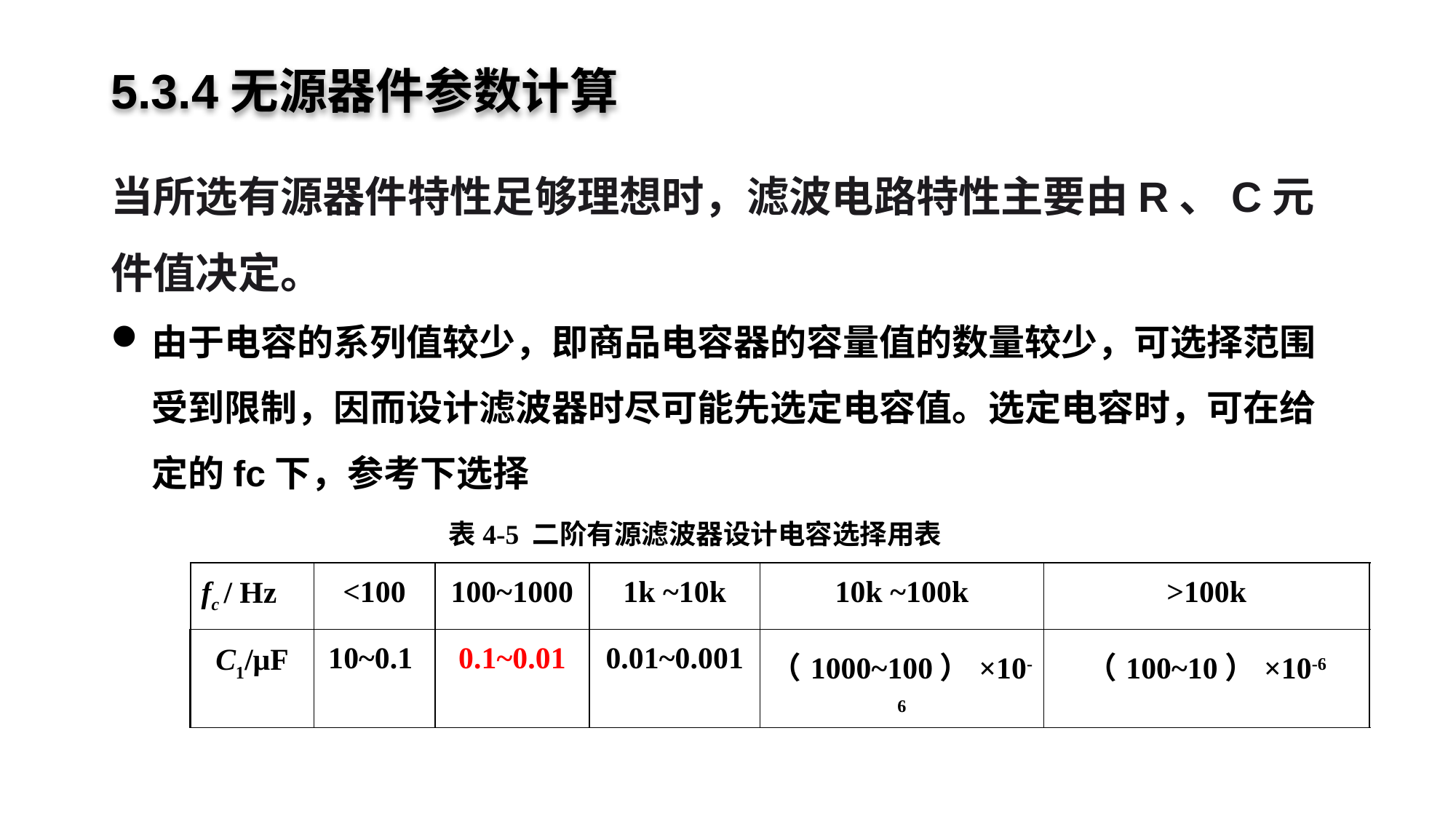

# 5.3.4无源器件参数计算
当所选有源器件特性足够理想时，滤波电路特性主要由R、C元件值决定。
由于电容的系列值较少，即商品电容器的容量值的数量较少，可选择范围受到限制，因而设计滤波器时尽可能先选定电容值。选定电容时，可在给定的fc下，参考下选择
表4-5 二阶有源滤波器设计电容选择用表
| fc / Hz | <100 | 100~1000 | 1k ~10k | 10k ~100k | >100k |
| --- | --- | --- | --- | --- | --- |
| C1/μF | 10~0.1 | 0.1~0.01 | 0.01~0.001 | （1000~100）×10-6 | （100~10）×10-6 |